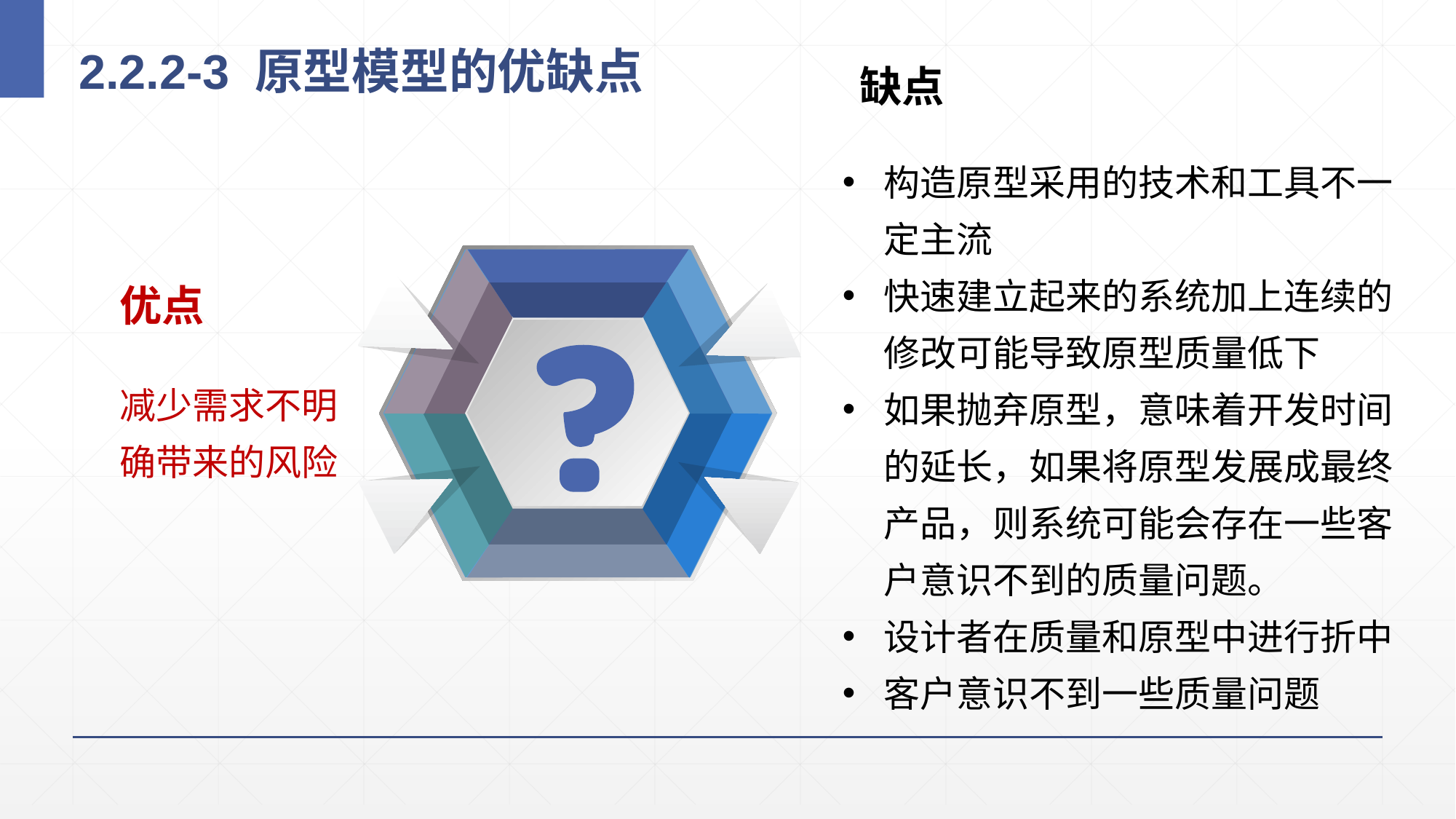

# 2.2.2-3 原型模型的优缺点
缺点
构造原型采用的技术和工具不一定主流
快速建立起来的系统加上连续的修改可能导致原型质量低下
如果抛弃原型，意味着开发时间的延长，如果将原型发展成最终产品，则系统可能会存在一些客户意识不到的质量问题。
设计者在质量和原型中进行折中
客户意识不到一些质量问题

优点
减少需求不明确带来的风险